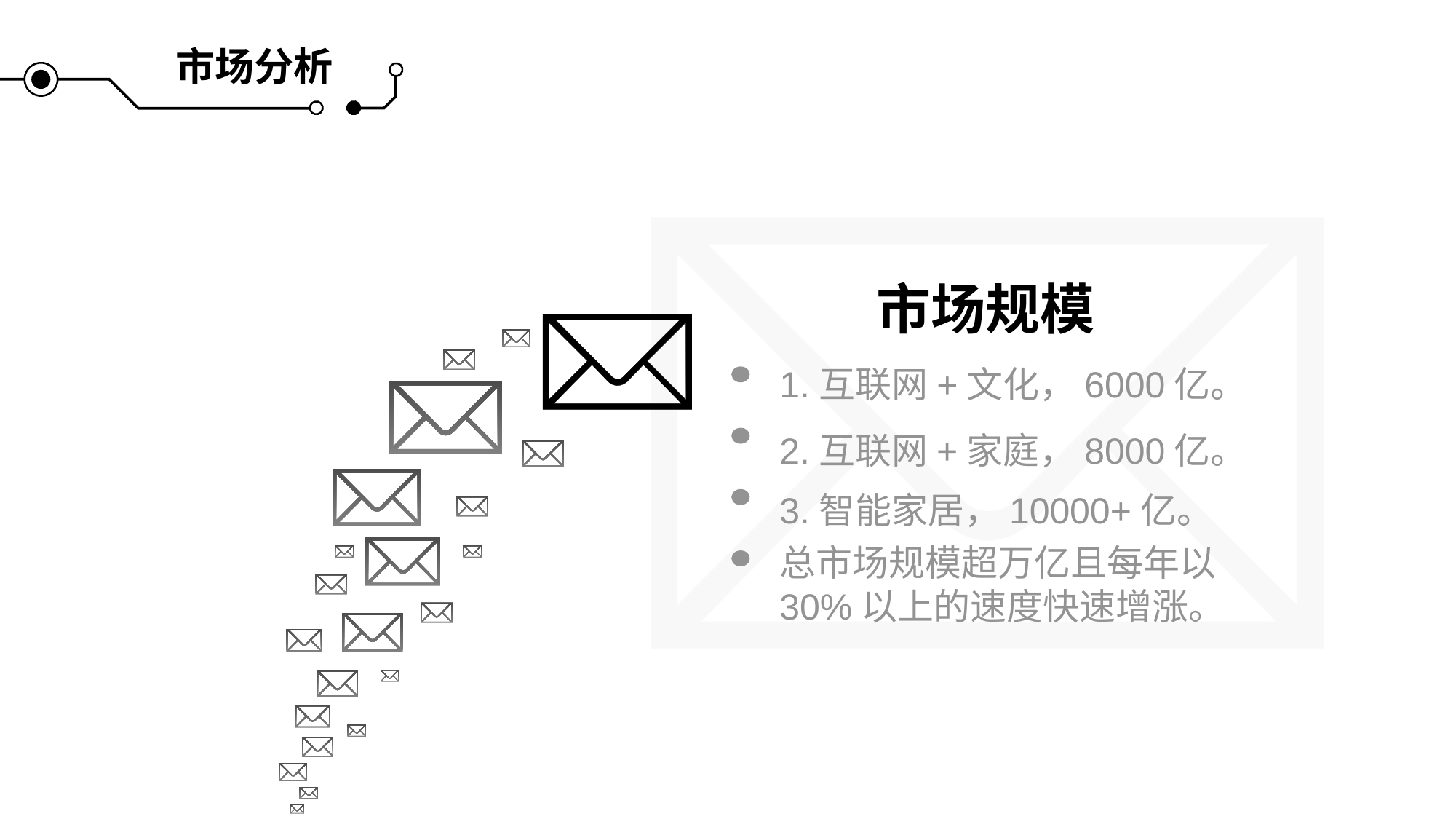

市场分析

市场规模

1.互联网+文化，6000亿。

2.互联网+家庭，8000亿。

3.智能家居，10000+亿。

总市场规模超万亿且每年以30%以上的速度快速增涨。